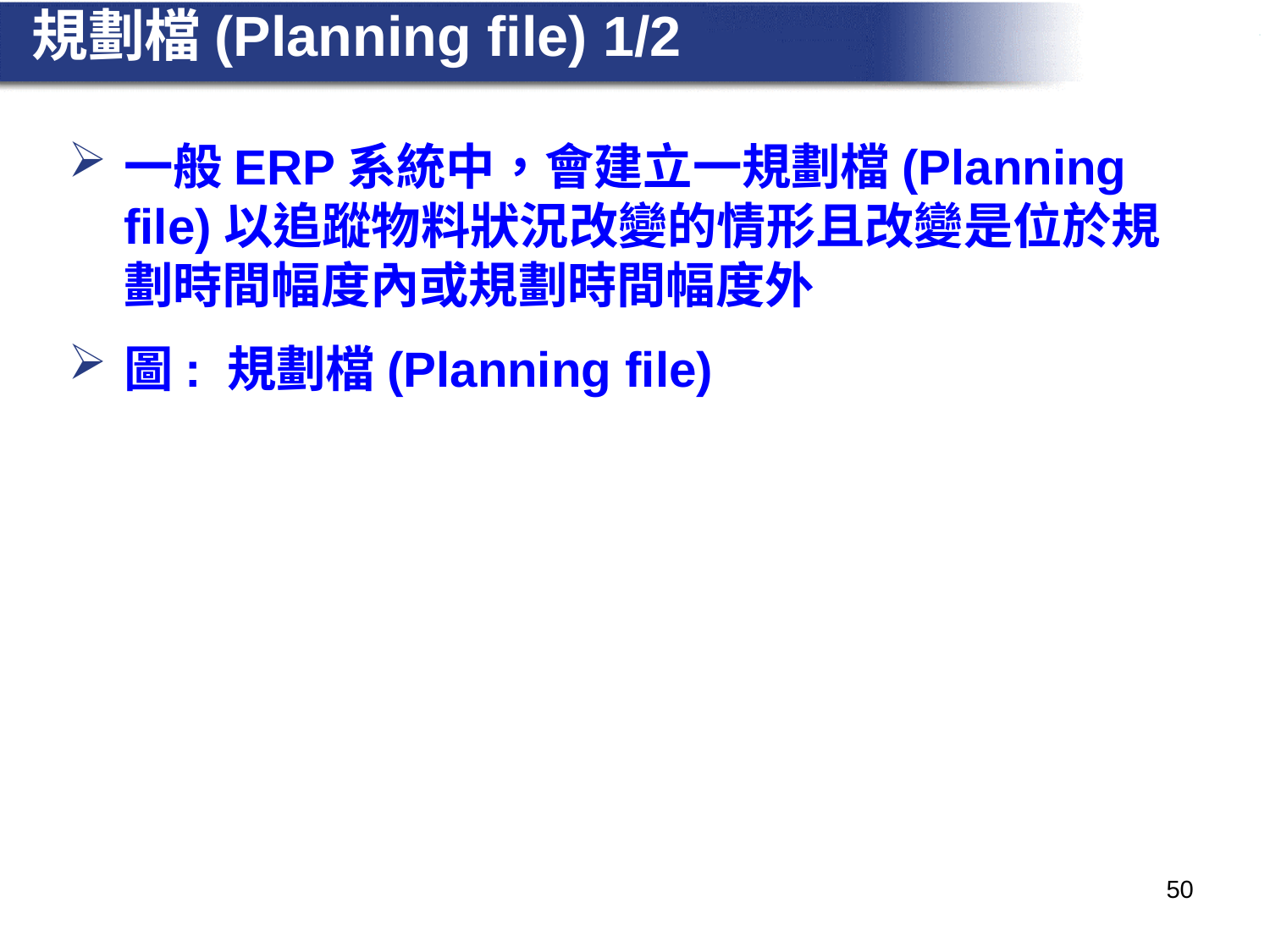

# 規劃檔(Planning file) 1/2
一般ERP系統中，會建立一規劃檔(Planning file)以追蹤物料狀況改變的情形且改變是位於規劃時間幅度內或規劃時間幅度外
圖: 規劃檔(Planning file)
50